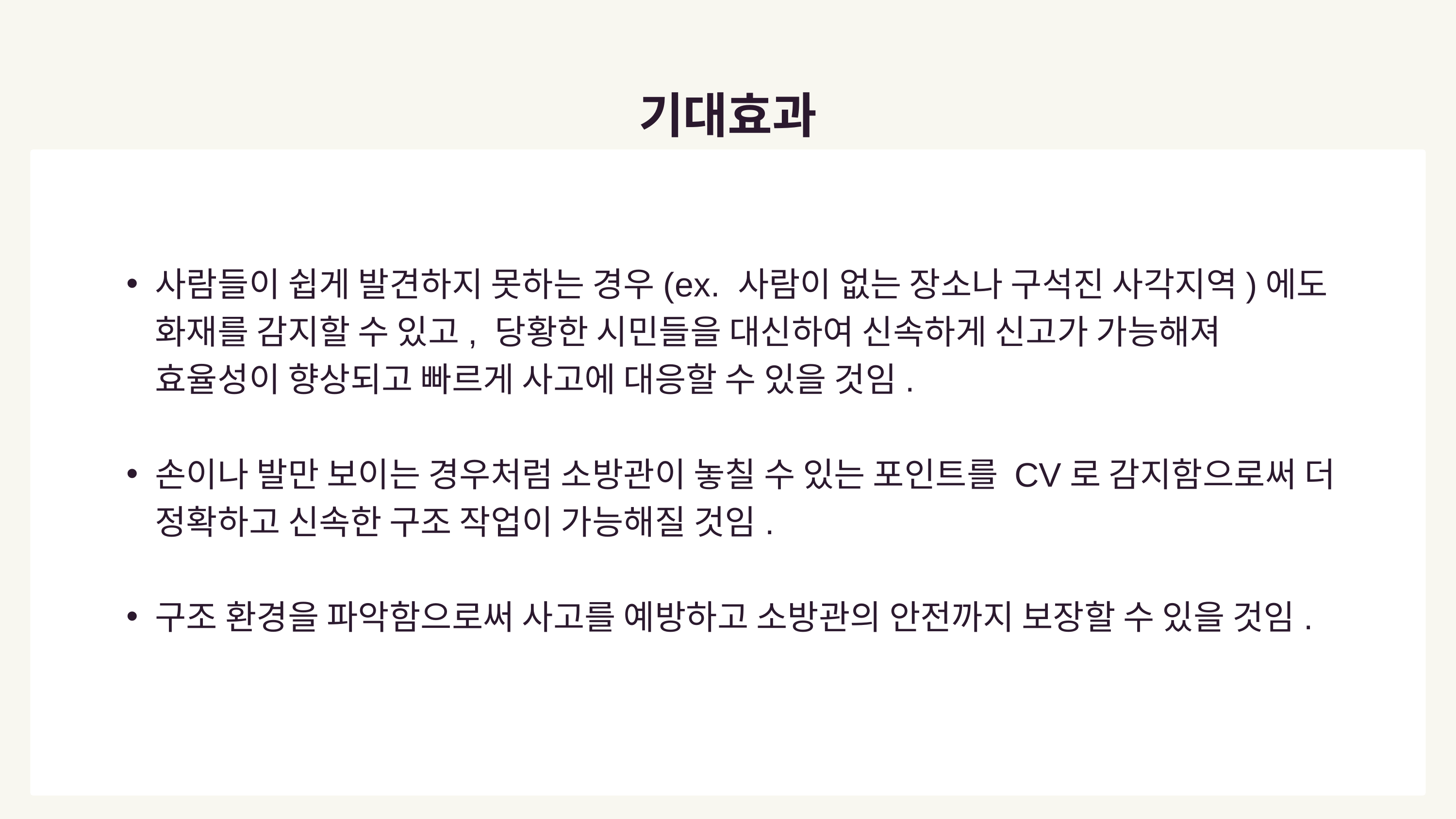

기대효과

사람들이 쉽게 발견하지 못하는 경우(ex. 사람이 없는 장소나 구석진 사각지역)에도 화재를 감지할 수 있고, 당황한 시민들을 대신하여 신속하게 신고가 가능해져 효율성이 향상되고 빠르게 사고에 대응할 수 있을 것임.

손이나 발만 보이는 경우처럼 소방관이 놓칠 수 있는 포인트를 CV로 감지함으로써 더 정확하고 신속한 구조 작업이 가능해질 것임.

구조 환경을 파악함으로써 사고를 예방하고 소방관의 안전까지 보장할 수 있을 것임.